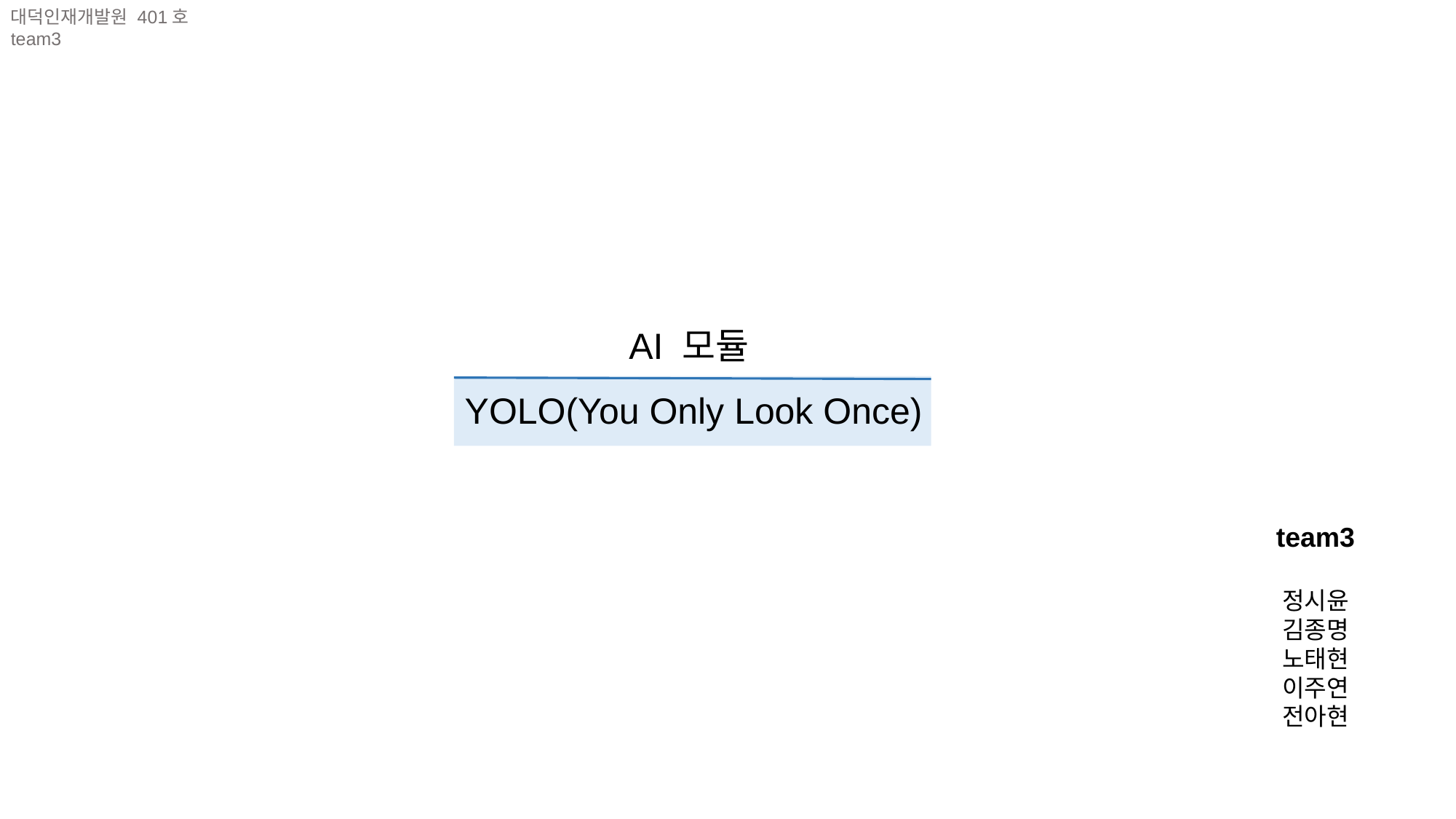

대덕인재개발원 401호
team3
 AI 모듈

YOLO(You Only Look Once)
team3

정시윤
김종명
노태현
이주연
전아현